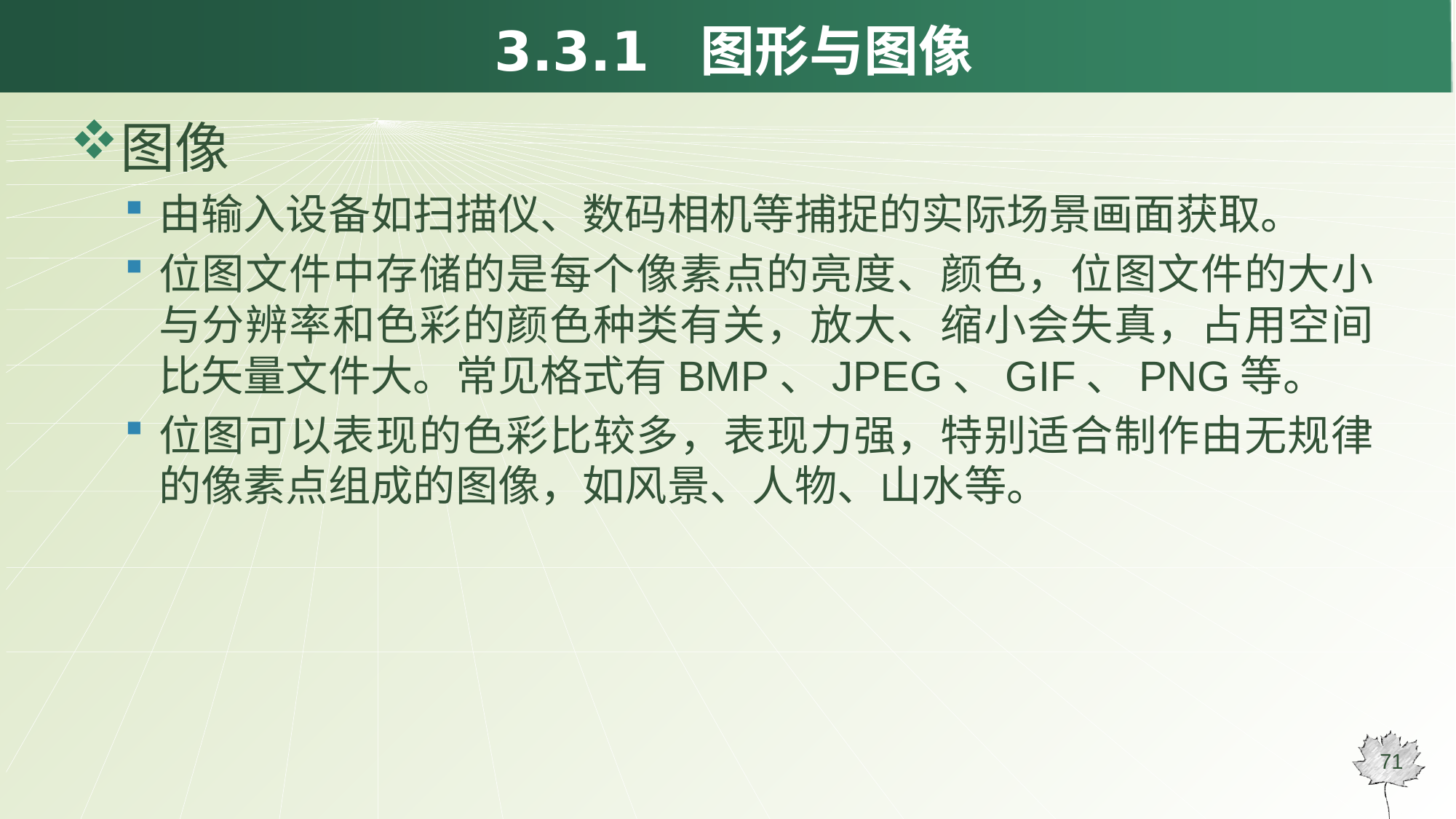

# 3.3.1  图形与图像
图像
由输入设备如扫描仪、数码相机等捕捉的实际场景画面获取。
位图文件中存储的是每个像素点的亮度、颜色，位图文件的大小与分辨率和色彩的颜色种类有关，放大、缩小会失真，占用空间比矢量文件大。常见格式有BMP、JPEG、GIF、PNG等。
位图可以表现的色彩比较多，表现力强，特别适合制作由无规律的像素点组成的图像，如风景、人物、山水等。
71